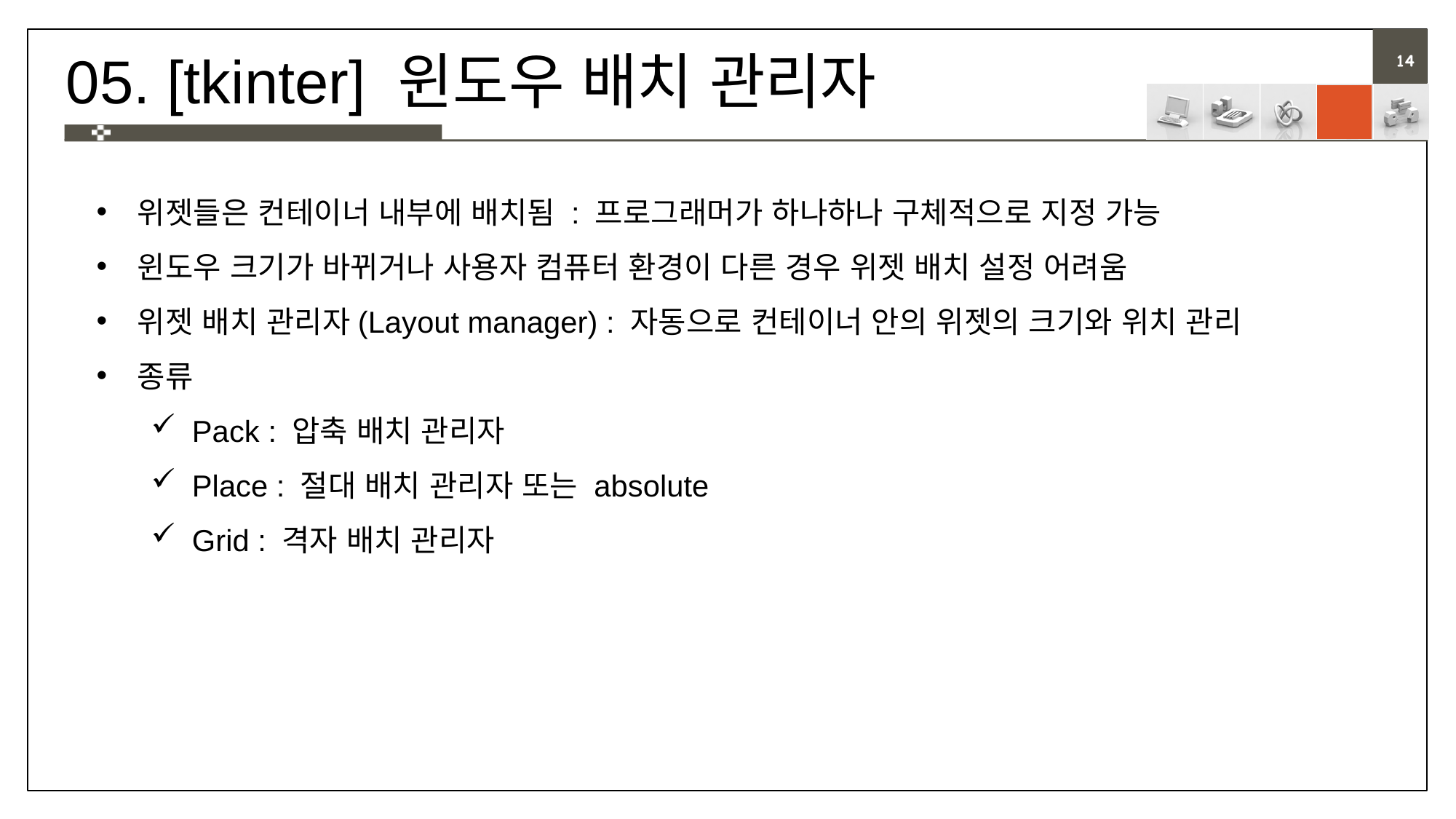

# 05. [tkinter] 윈도우 배치 관리자
위젯들은 컨테이너 내부에 배치됨 : 프로그래머가 하나하나 구체적으로 지정 가능
윈도우 크기가 바뀌거나 사용자 컴퓨터 환경이 다른 경우 위젯 배치 설정 어려움
위젯 배치 관리자(Layout manager) : 자동으로 컨테이너 안의 위젯의 크기와 위치 관리
종류
Pack : 압축 배치 관리자
Place : 절대 배치 관리자 또는 absolute
Grid : 격자 배치 관리자